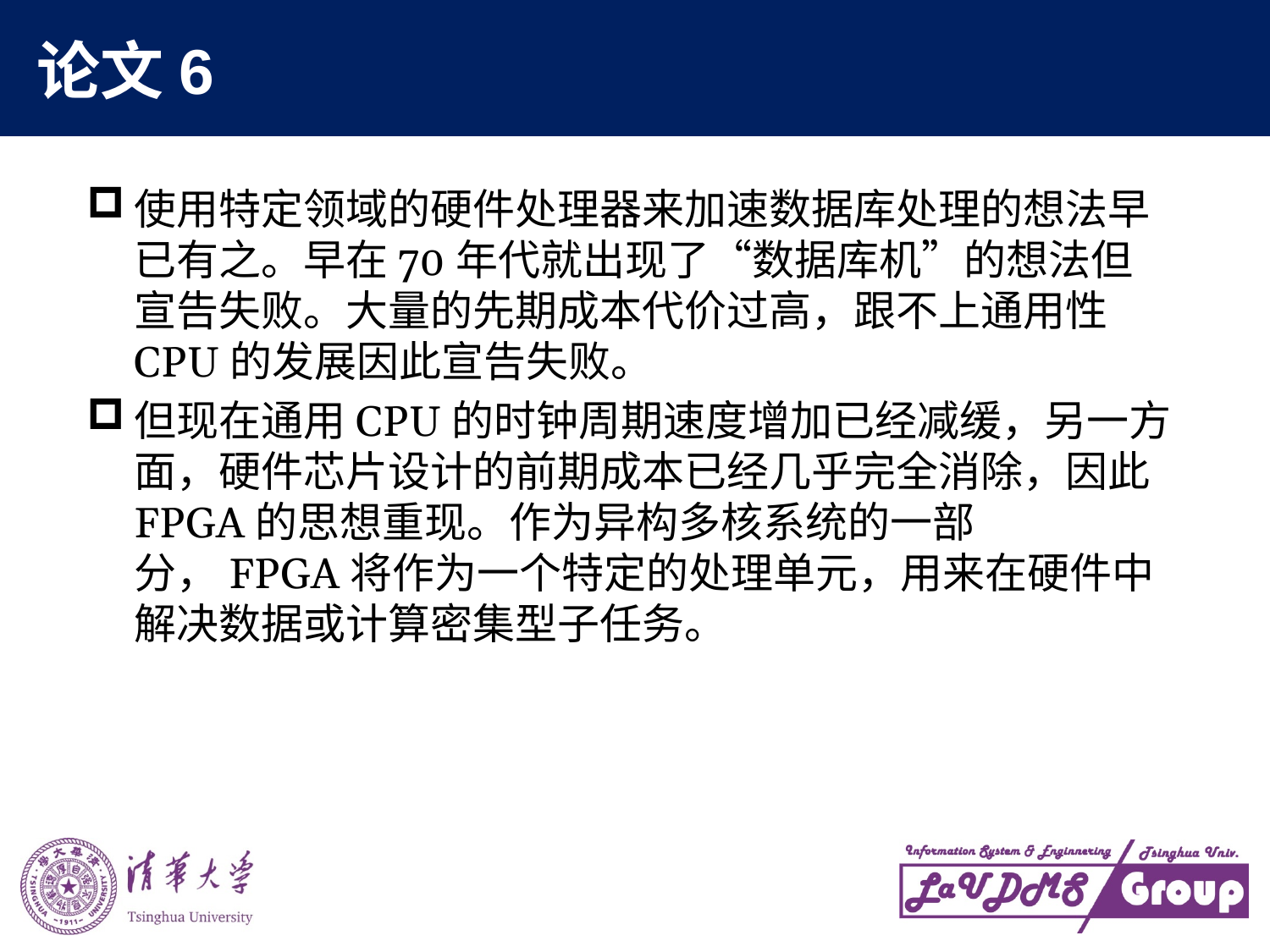

# 论文6
使用特定领域的硬件处理器来加速数据库处理的想法早已有之。早在70年代就出现了“数据库机”的想法但宣告失败。大量的先期成本代价过高，跟不上通用性CPU的发展因此宣告失败。
但现在通用CPU的时钟周期速度增加已经减缓，另一方面，硬件芯片设计的前期成本已经几乎完全消除，因此FPGA的思想重现。作为异构多核系统的一部分，FPGA将作为一个特定的处理单元，用来在硬件中解决数据或计算密集型子任务。